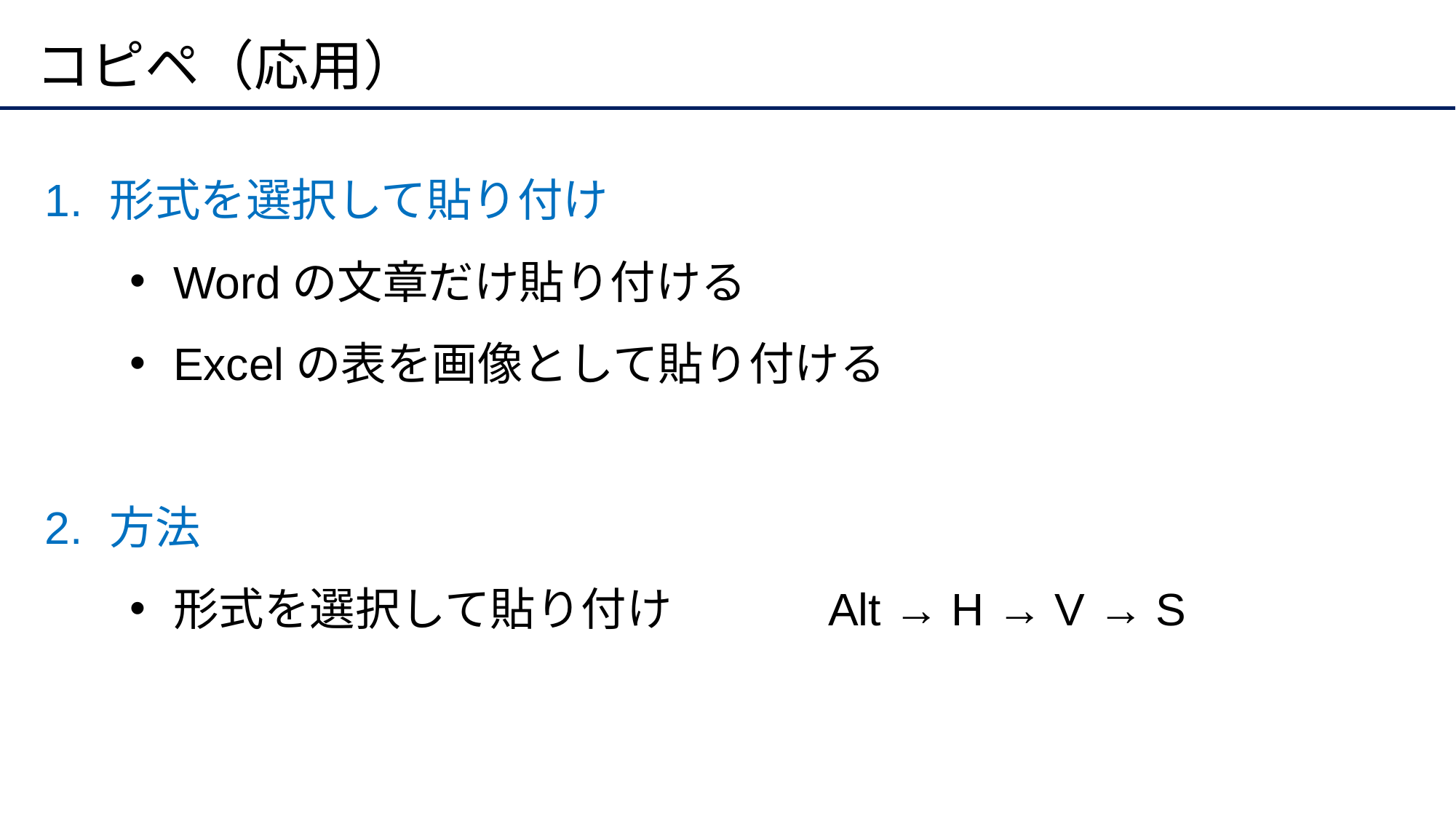

# コピペ（応用）
形式を選択して貼り付け
Wordの文章だけ貼り付ける
Excelの表を画像として貼り付ける

方法
形式を選択して貼り付け		Alt → H → V → S